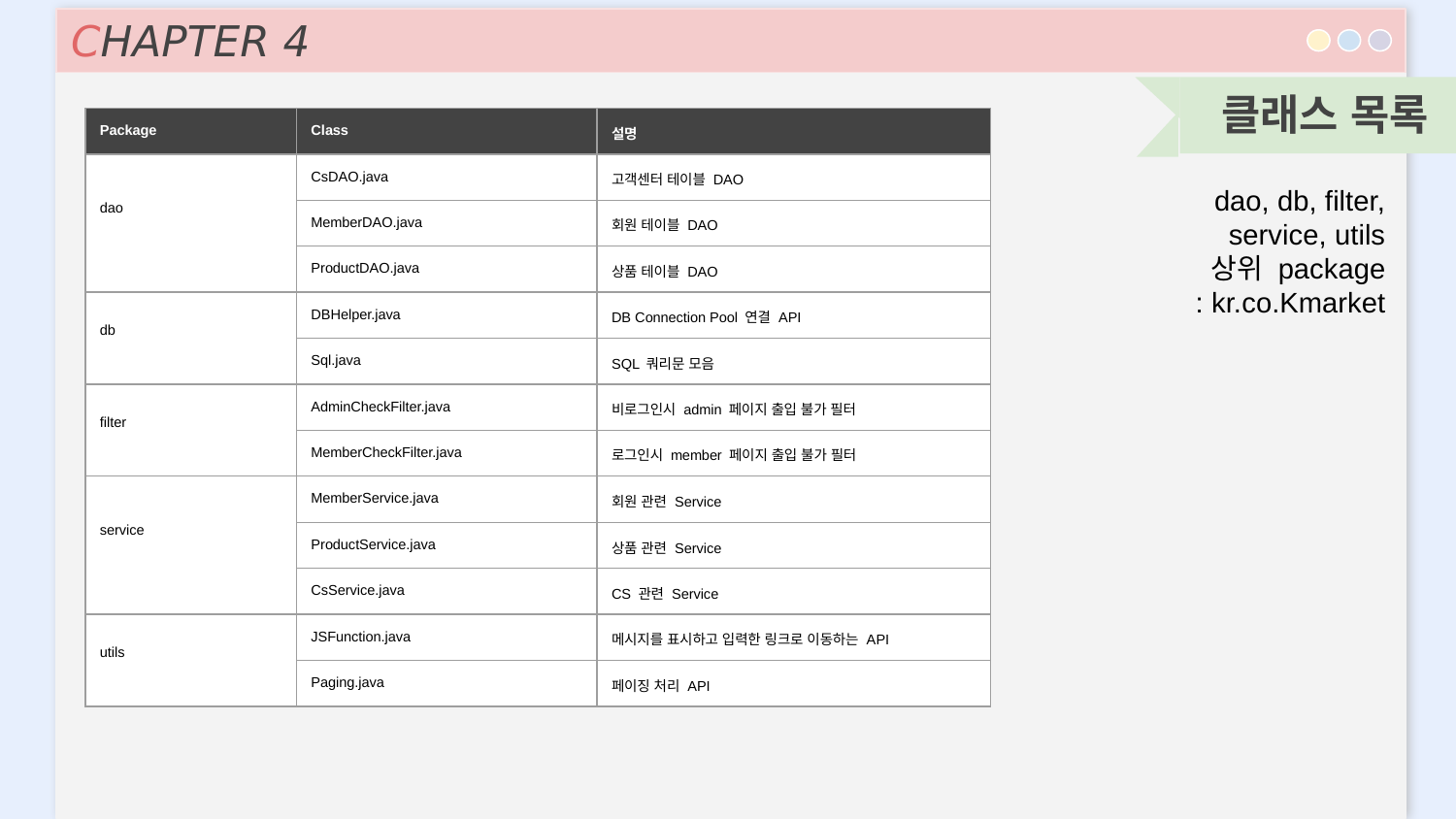

CHAPTER 4

클래스 목록

| Package | Class | 설명 |
| --- | --- | --- |
| dao | CsDAO.java | 고객센터 테이블 DAO |
|  | MemberDAO.java | 회원 테이블 DAO |
|  | ProductDAO.java | 상품 테이블 DAO |
| db | DBHelper.java | DB Connection Pool 연결 API |
|  | Sql.java | SQL 쿼리문 모음 |
| filter | AdminCheckFilter.java | 비로그인시 admin 페이지 출입 불가 필터 |
|  | MemberCheckFilter.java | 로그인시 member 페이지 출입 불가 필터 |
| service | MemberService.java | 회원 관련 Service |
|  | ProductService.java | 상품 관련 Service |
|  | CsService.java | CS 관련 Service |
| utils | JSFunction.java | 메시지를 표시하고 입력한 링크로 이동하는 API |
|  | Paging.java | 페이징 처리 API |
dao, db, filter,
service, utils
상위 package
: kr.co.Kmarket